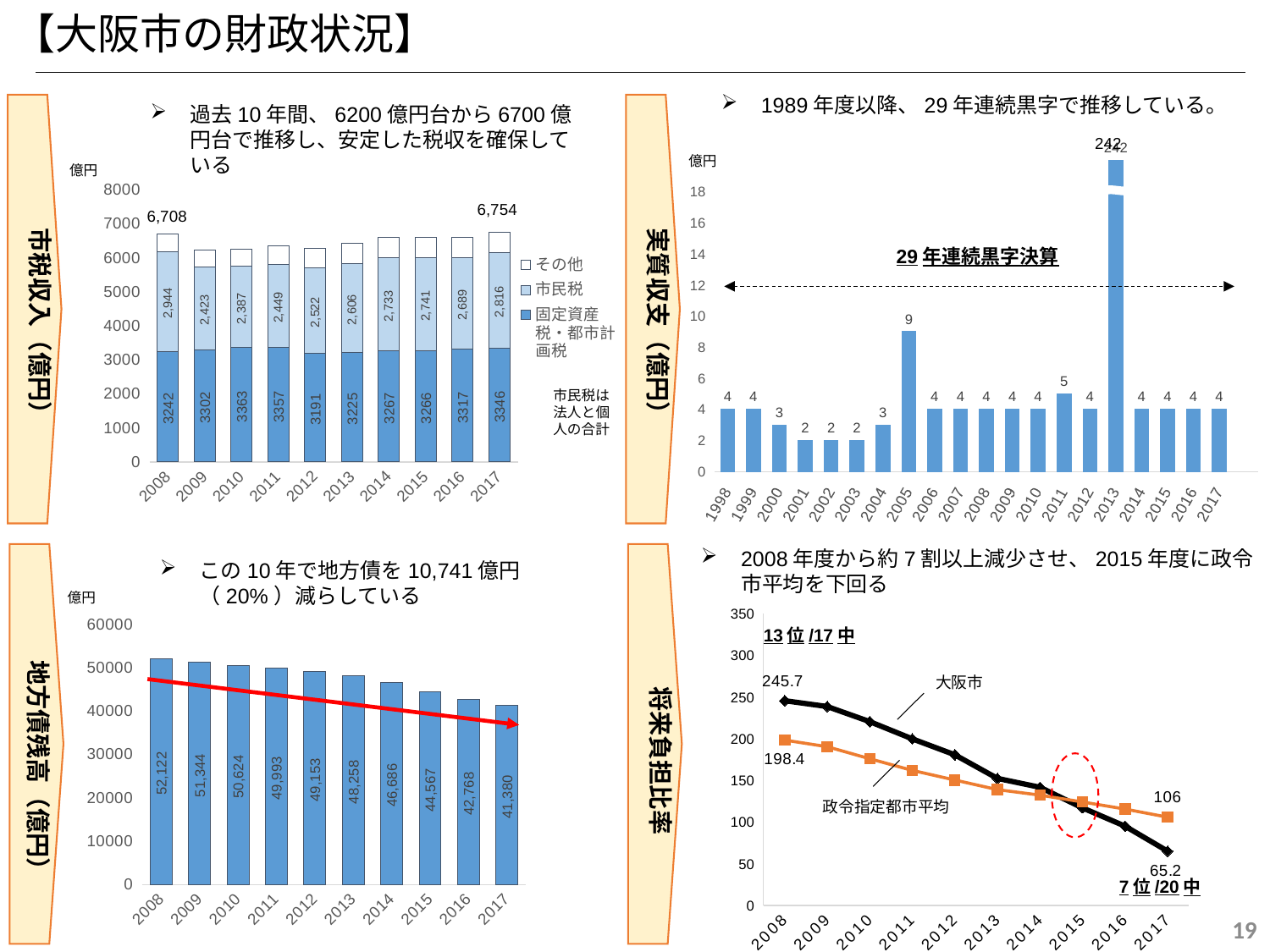

【大阪市の財政状況】
1989年度以降、29年連続黒字で推移している。

過去10年間、6200億円台から6700億円台で推移し、安定した税収を確保している
242

### Chart

| Category | 系列 1 |
|---|---|
| 1998 | 4.0 |
| 1999 | 4.0 |
| 2000 | 3.0 |
| 2001 | 2.0 |
| 2002 | 2.0 |
| 2003 | 2.0 |
| 2004 | 3.0 |
| 2005 | 9.0 |
| 2006 | 4.0 |
| 2007 | 4.0 |
| 2008 | 4.0 |
| 2009 | 4.0 |
| 2010 | 4.0 |
| 2011 | 5.0 |
| 2012 | 4.0 |
| 2013 | 242.0 |
| 2014 | 4.0 |
| 2015 | 4.0 |
| 2016 | 4.0 |
| 2017 | 4.0 |
億円
億円

### Chart

| Category | 固定資産税・都市計画税 | 市民税 | その他 |
|---|---|---|---|
| 2008 | 3242.0 | 2944.0 | 522.0 |
| 2009 | 3302.0 | 2423.0 | 511.0 |
| 2010 | 3363.0 | 2387.0 | 510.0 |
| 2011 | 3357.0 | 2449.0 | 555.0 |
| 2012 | 3191.0 | 2522.0 | 557.0 |
| 2013 | 3225.0 | 2606.0 | 588.0 |
| 2014 | 3267.0 | 2733.0 | 593.0 |
| 2015 | 3266.0 | 2741.0 | 594.0 |
| 2016 | 3317.0 | 2689.0 | 589.0 |
| 2017 | 3346.0 | 2816.0 | 592.0 |
6,754
6,708
市税収入（億円）
実質収支（億円）
29年連続黒字決算
市民税は法人と個人の合計
2008年度から約7割以上減少させ、2015年度に政令市平均を下回る

この10年で地方債を10,741億円（20%）減らしている
億円

### Chart

| Category | その他 |
|---|---|
| 2008 | 52122.0 |
| 2009 | 51344.0 |
| 2010 | 50624.0 |
| 2011 | 49993.0 |
| 2012 | 49153.0 |
| 2013 | 48258.0 |
| 2014 | 46686.0 |
| 2015 | 44567.0 |
| 2016 | 42768.0 |
| 2017 | 41380.0 |

### Chart

| Category | 大阪市 | 政令市平均 |
|---|---|---|
| 2008 | 245.7 | 198.4 |
| 2009 | 238.7 | 190.5 |
| 2010 | 220.6 | 176.1 |
| 2011 | 199.9 | 162.1 |
| 2012 | 180.8 | 150.5 |
| 2013 | 152.5 | 139.0 |
| 2014 | 141.8 | 132.4 |
| 2015 | 117.1 | 124.2 |
| 2016 | 95.2 | 115.7 |
| 2017 | 65.2 | 106.0 |
13位/17中
地方債残高（億円）
大阪市
将来負担比率

政令指定都市平均
7位/20中
19